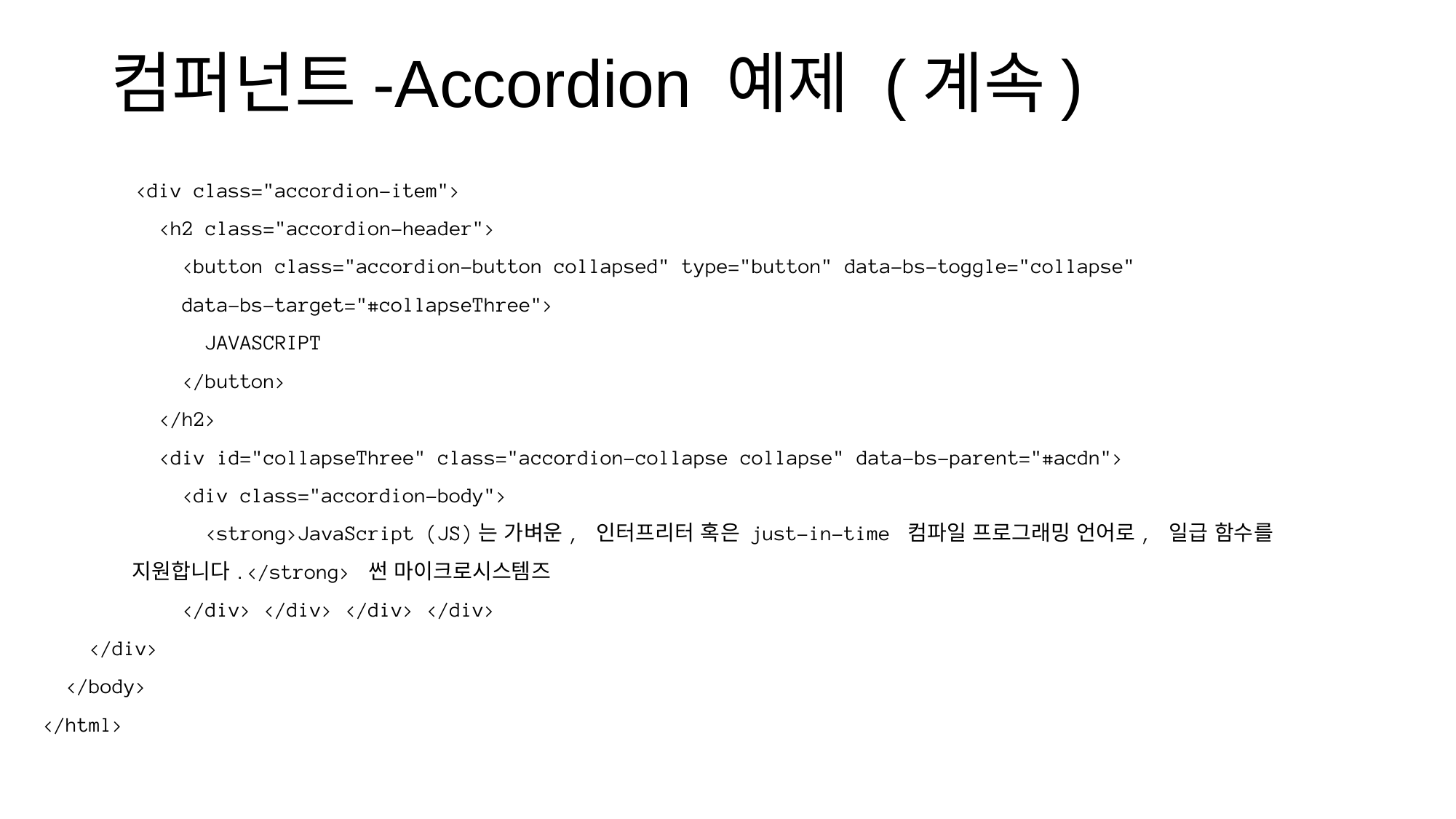

# 컴퍼넌트-Accordion 예제 (계속)
        <div class="accordion-item">
          <h2 class="accordion-header">
            <button class="accordion-button collapsed" type="button" data-bs-toggle="collapse"
            data-bs-target="#collapseThree">
              JAVASCRIPT
            </button>
          </h2>
          <div id="collapseThree" class="accordion-collapse collapse" data-bs-parent="#acdn">
            <div class="accordion-body">
              <strong>JavaScript (JS)는 가벼운, 인터프리터 혹은 just-in-time 컴파일 프로그래밍 언어로, 일급 함수를
              지원합니다.</strong> 썬 마이크로시스템즈
            </div> </div> </div> </div>
    </div>
  </body>
</html>